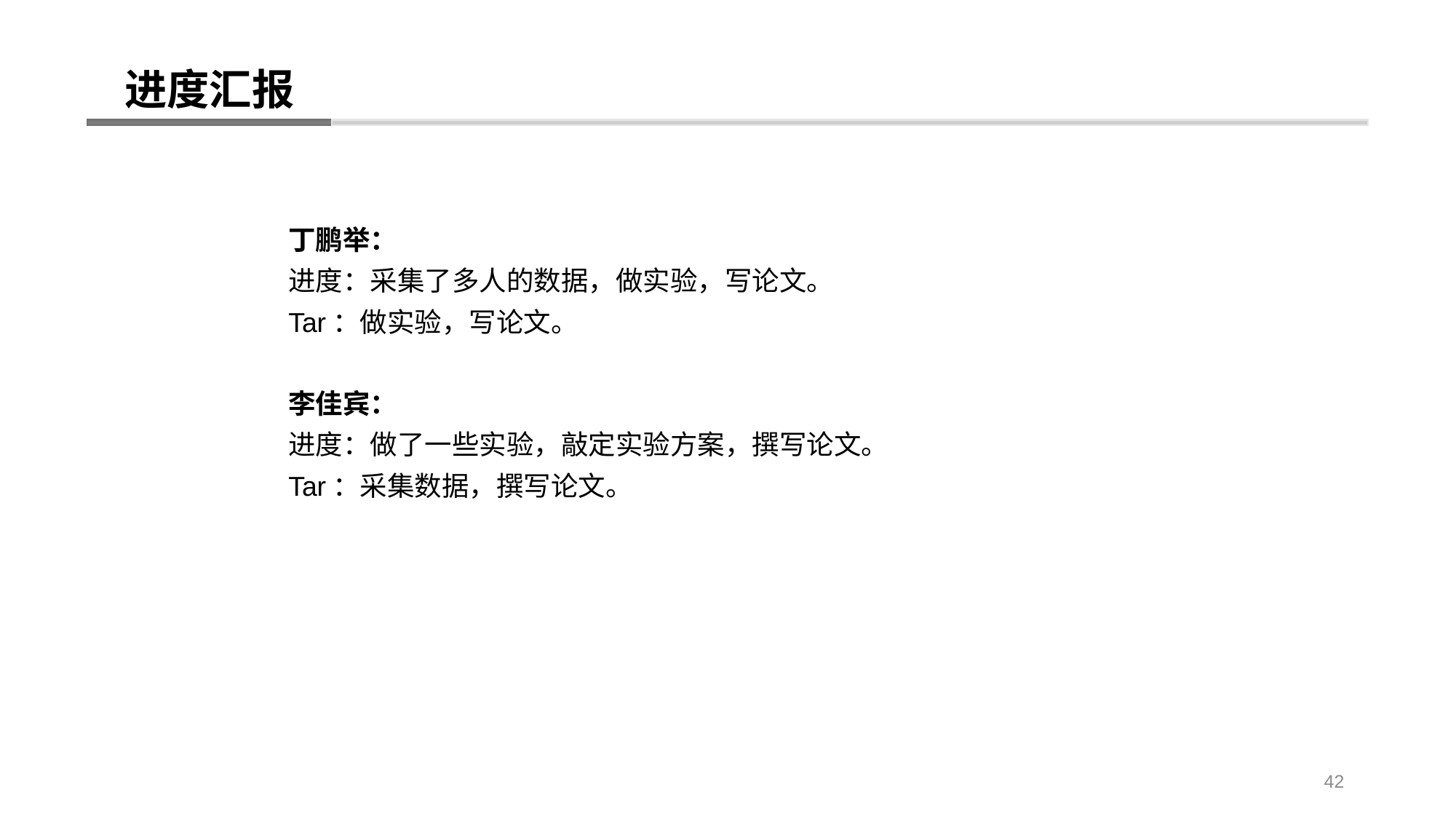

进度汇报

丁鹏举：
进度：采集了多人的数据，做实验，写论文。
Tar：做实验，写论文。

李佳宾：
进度：做了一些实验，敲定实验方案，撰写论文。
Tar：采集数据，撰写论文。

42